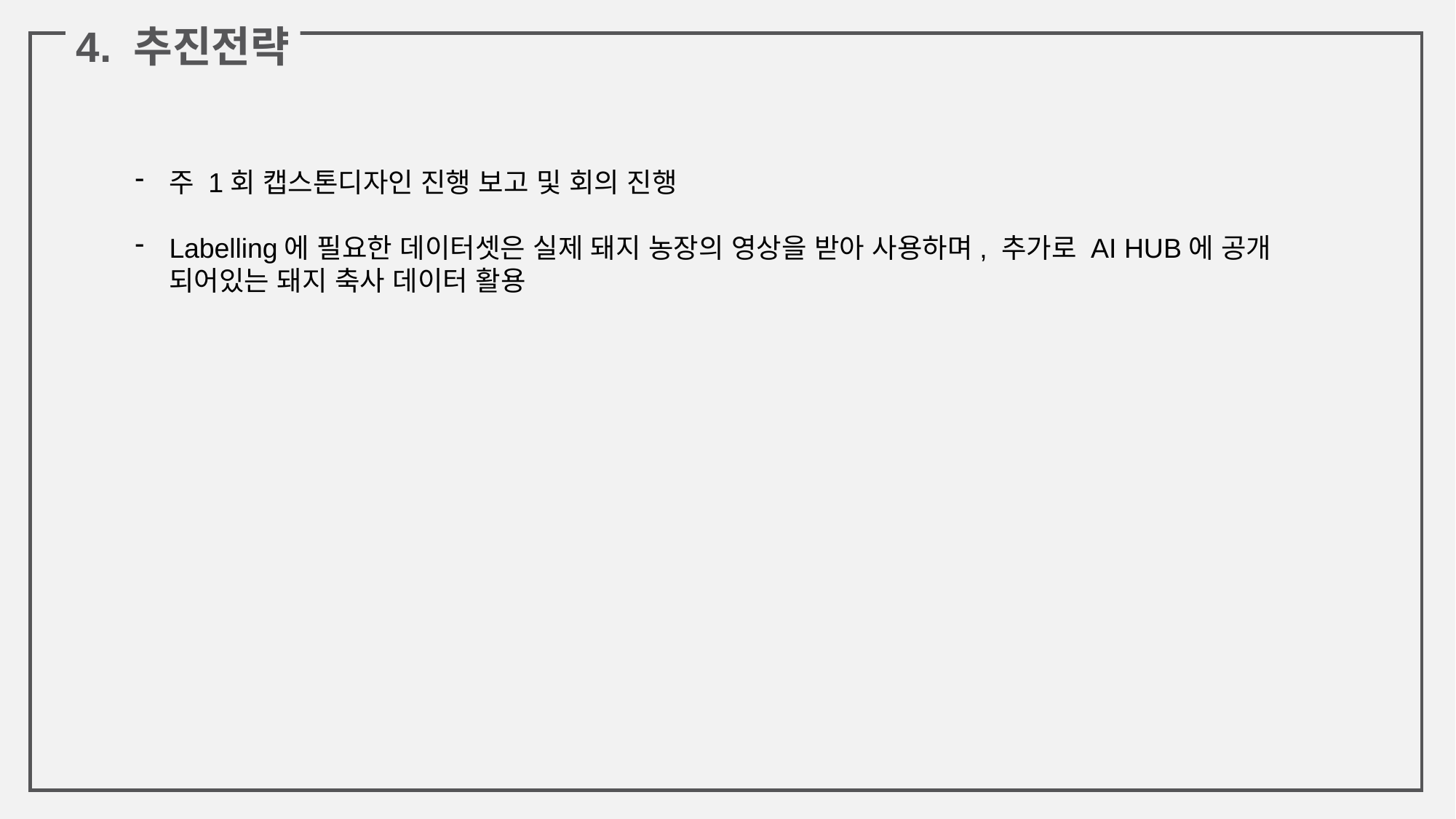

4. 추진전략

주 1회 캡스톤디자인 진행 보고 및 회의 진행

Labelling에 필요한 데이터셋은 실제 돼지 농장의 영상을 받아 사용하며, 추가로 AI HUB에 공개 되어있는 돼지 축사 데이터 활용